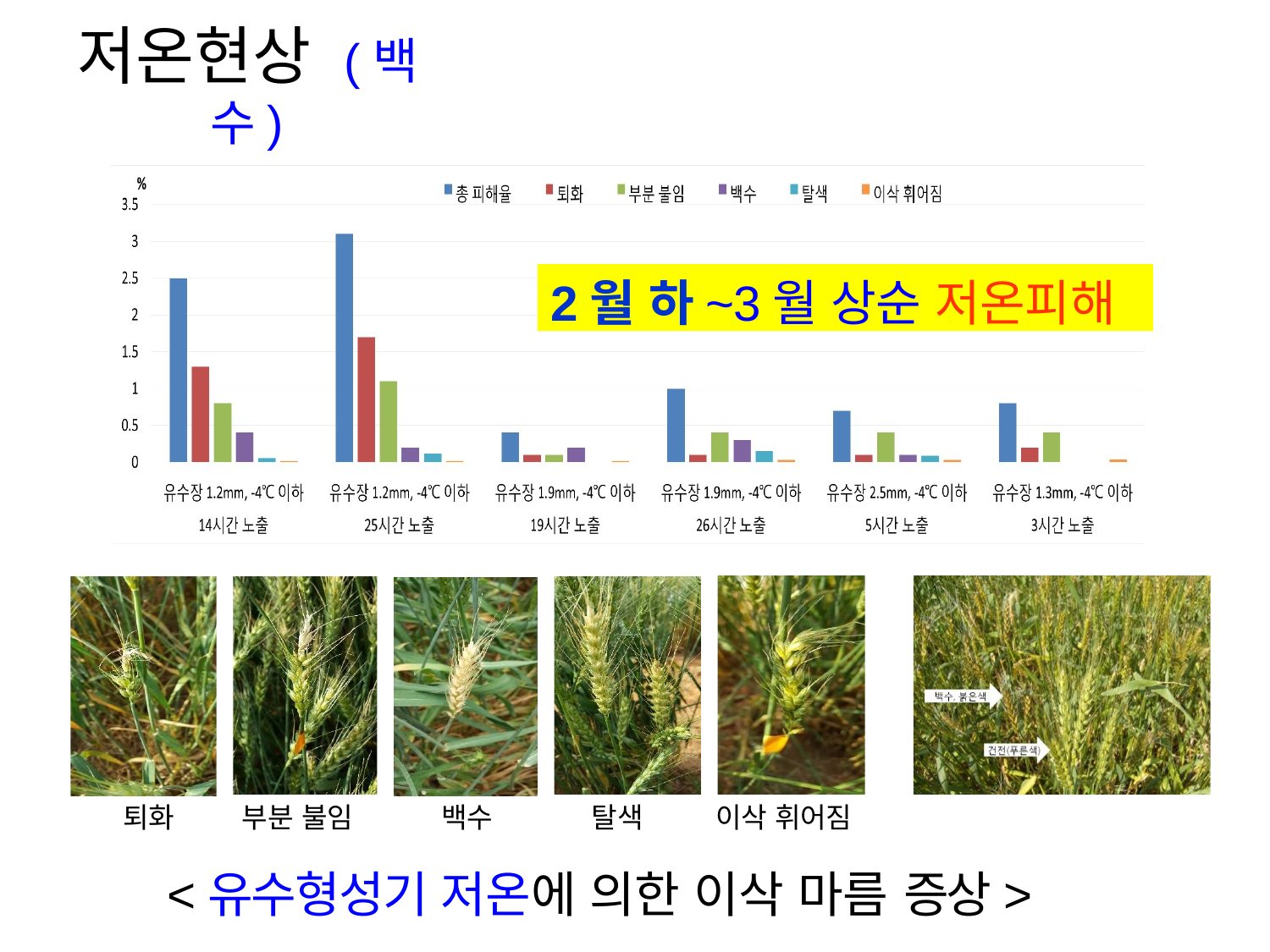

# 저온현상 (백수)

2월 하~3월 상순 저온피해

| 퇴화 | 부분 불임 | 백수 | 탈색 | 이삭 휘어짐 |
| --- | --- | --- | --- | --- |
<유수형성기 저온에 의한 이삭 마름 증상>